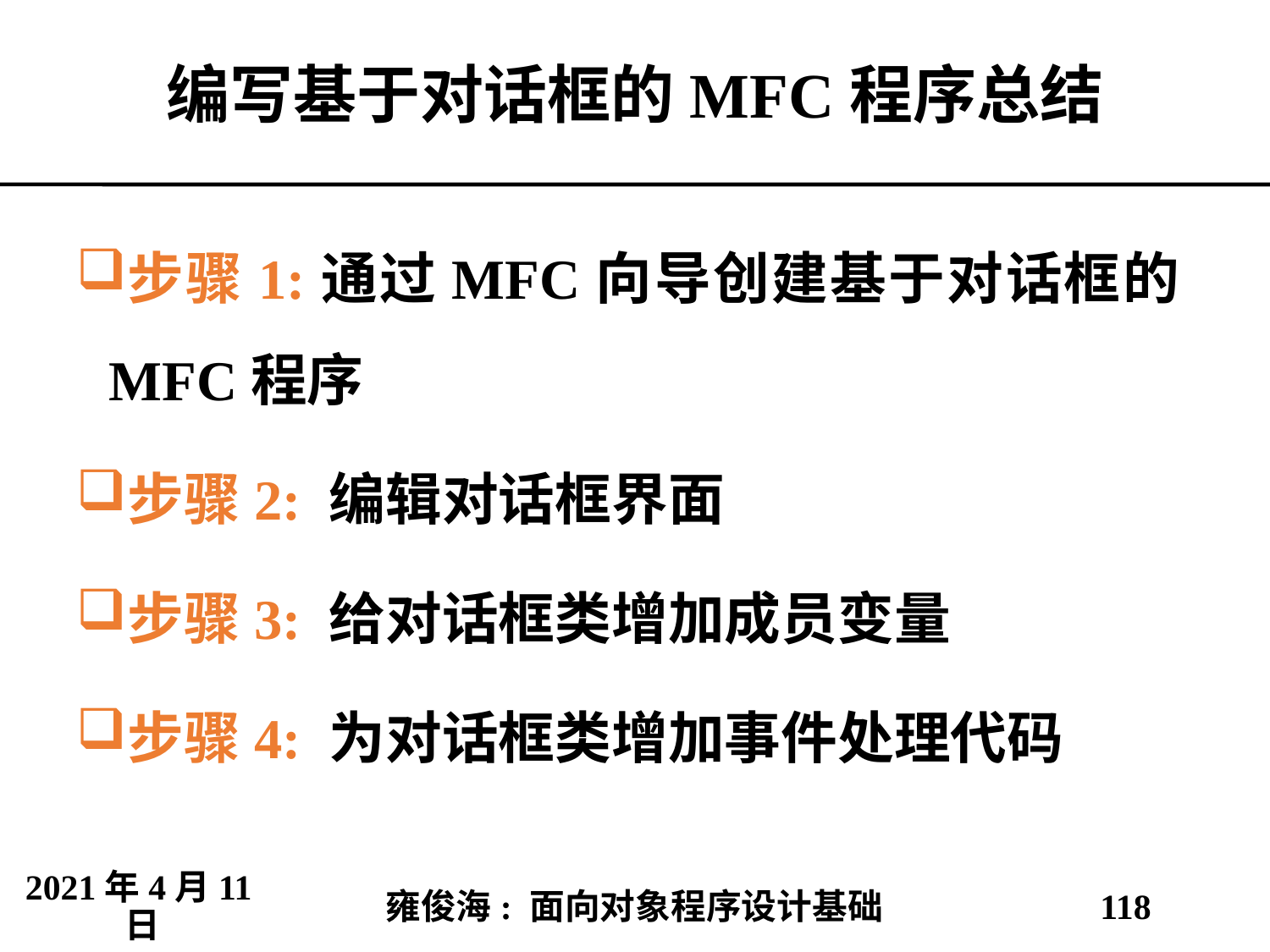

# 编写基于对话框的MFC程序总结

步骤1:通过MFC向导创建基于对话框的MFC程序
步骤2: 编辑对话框界面
步骤3: 给对话框类增加成员变量
步骤4: 为对话框类增加事件处理代码
2021年4月11日
雍俊海: 面向对象程序设计基础
118